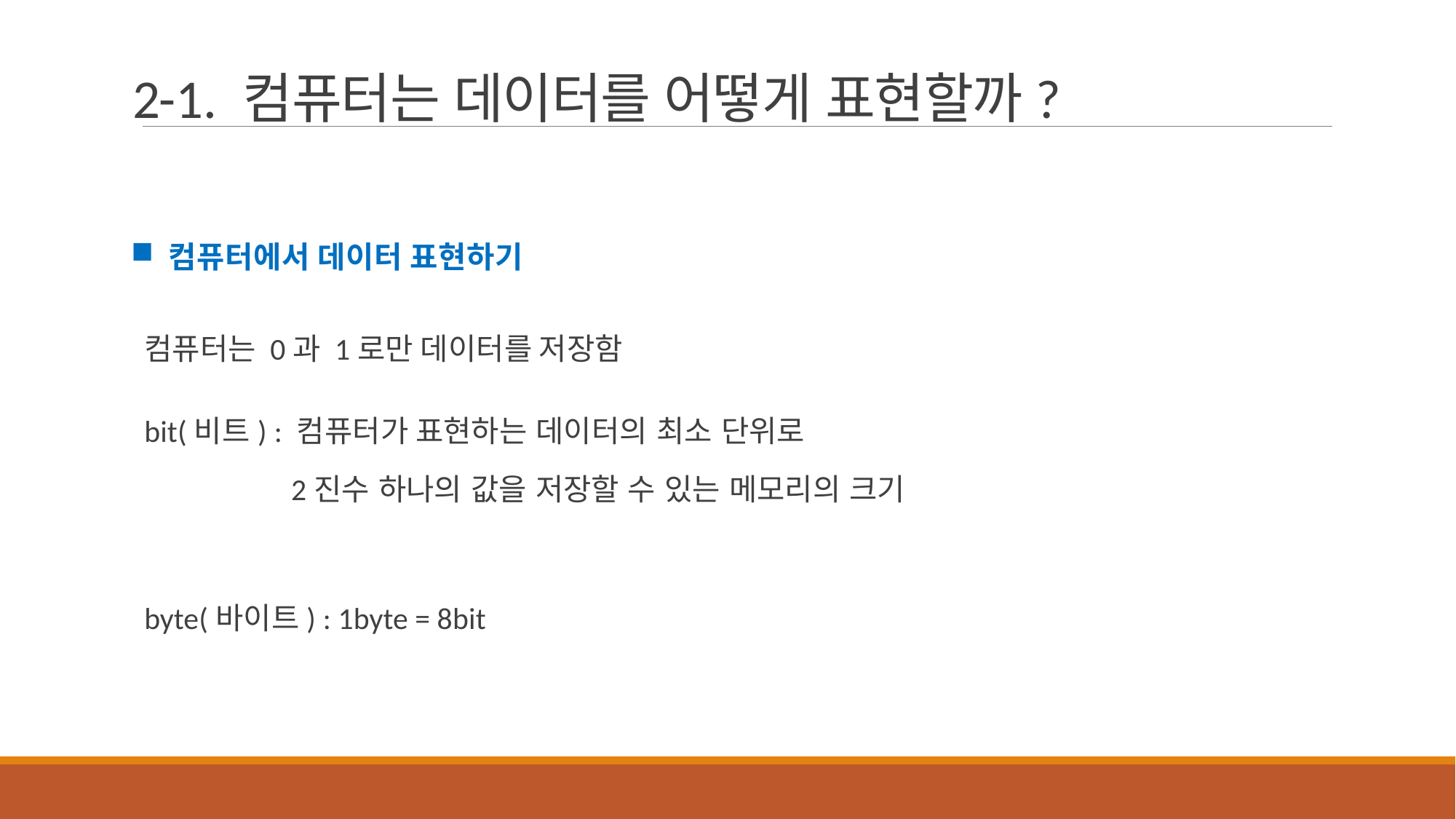

# 2-1. 컴퓨터는 데이터를 어떻게 표현할까?
컴퓨터에서 데이터 표현하기
컴퓨터는 0과 1로만 데이터를 저장함

bit(비트) : 컴퓨터가 표현하는 데이터의 최소 단위로
                                               2진수 하나의 값을 저장할 수 있는 메모리의 크기

byte(바이트) : 1byte = 8bit